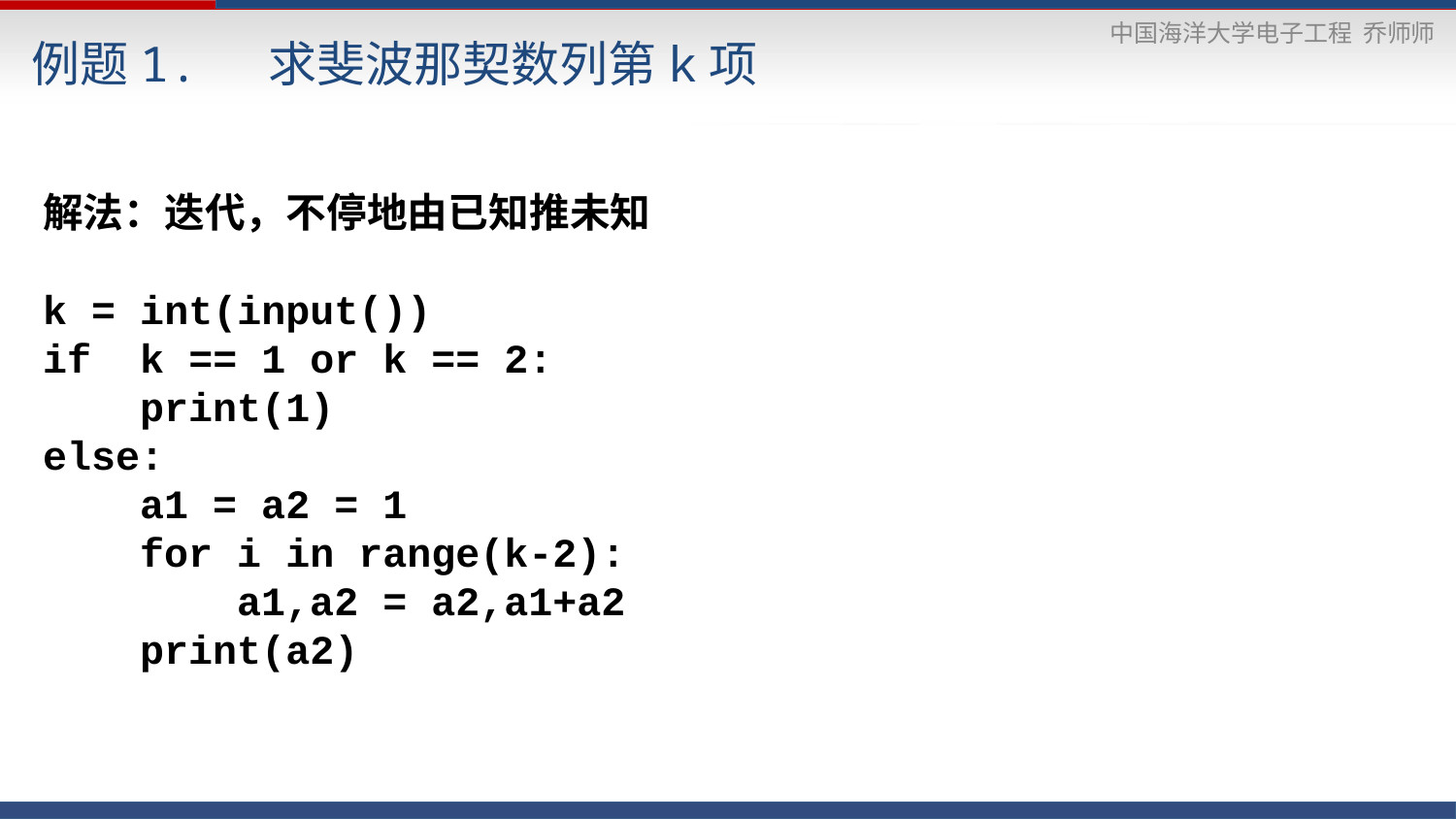

# 例题1.  求斐波那契数列第k项
解法：迭代，不停地由已知推未知

k = int(input())
if  k == 1 or k == 2:
    print(1)
else:
    a1 = a2 = 1
    for i in range(k-2):
        a1,a2 = a2,a1+a2
    print(a2)